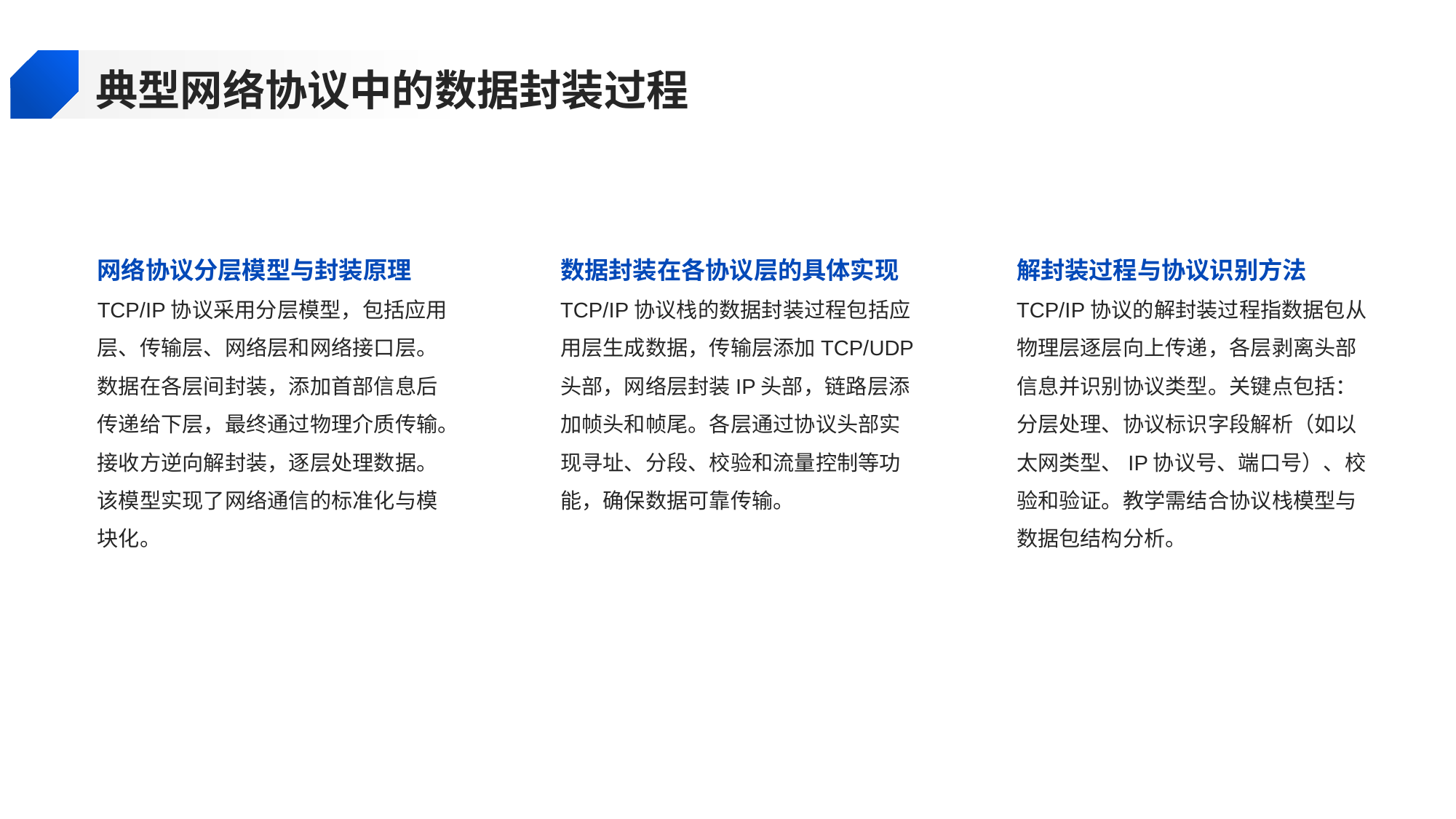

典型网络协议中的数据封装过程
网络协议分层模型与封装原理
数据封装在各协议层的具体实现
解封装过程与协议识别方法
TCP/IP协议采用分层模型，包括应用层、传输层、网络层和网络接口层。数据在各层间封装，添加首部信息后传递给下层，最终通过物理介质传输。接收方逆向解封装，逐层处理数据。该模型实现了网络通信的标准化与模块化。
TCP/IP协议栈的数据封装过程包括应用层生成数据，传输层添加TCP/UDP头部，网络层封装IP头部，链路层添加帧头和帧尾。各层通过协议头部实现寻址、分段、校验和流量控制等功能，确保数据可靠传输。
TCP/IP协议的解封装过程指数据包从物理层逐层向上传递，各层剥离头部信息并识别协议类型。关键点包括：分层处理、协议标识字段解析（如以太网类型、IP协议号、端口号）、校验和验证。教学需结合协议栈模型与数据包结构分析。